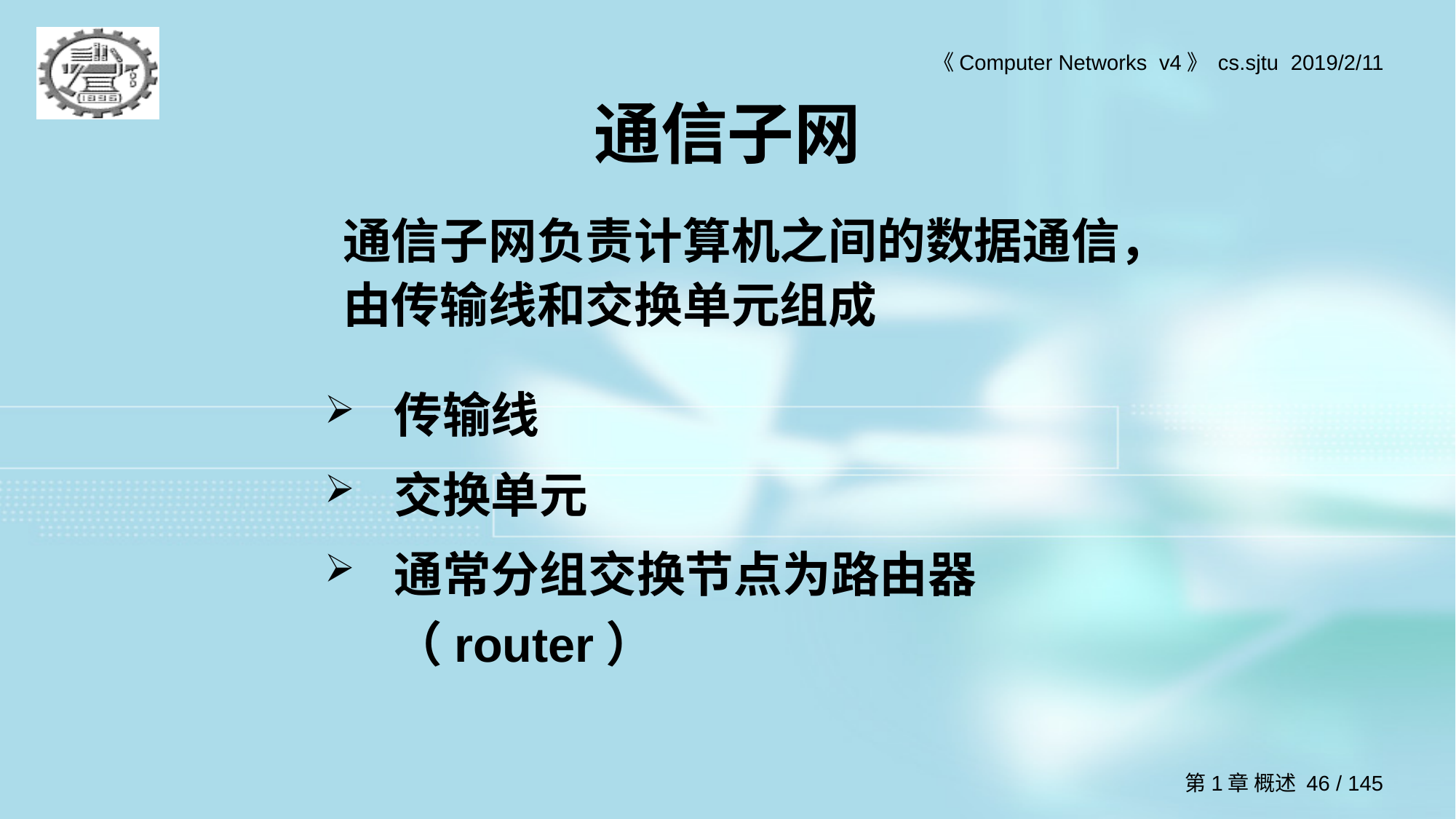

# 通信子网
通信子网负责计算机之间的数据通信，由传输线和交换单元组成
传输线
交换单元
通常分组交换节点为路由器（router）